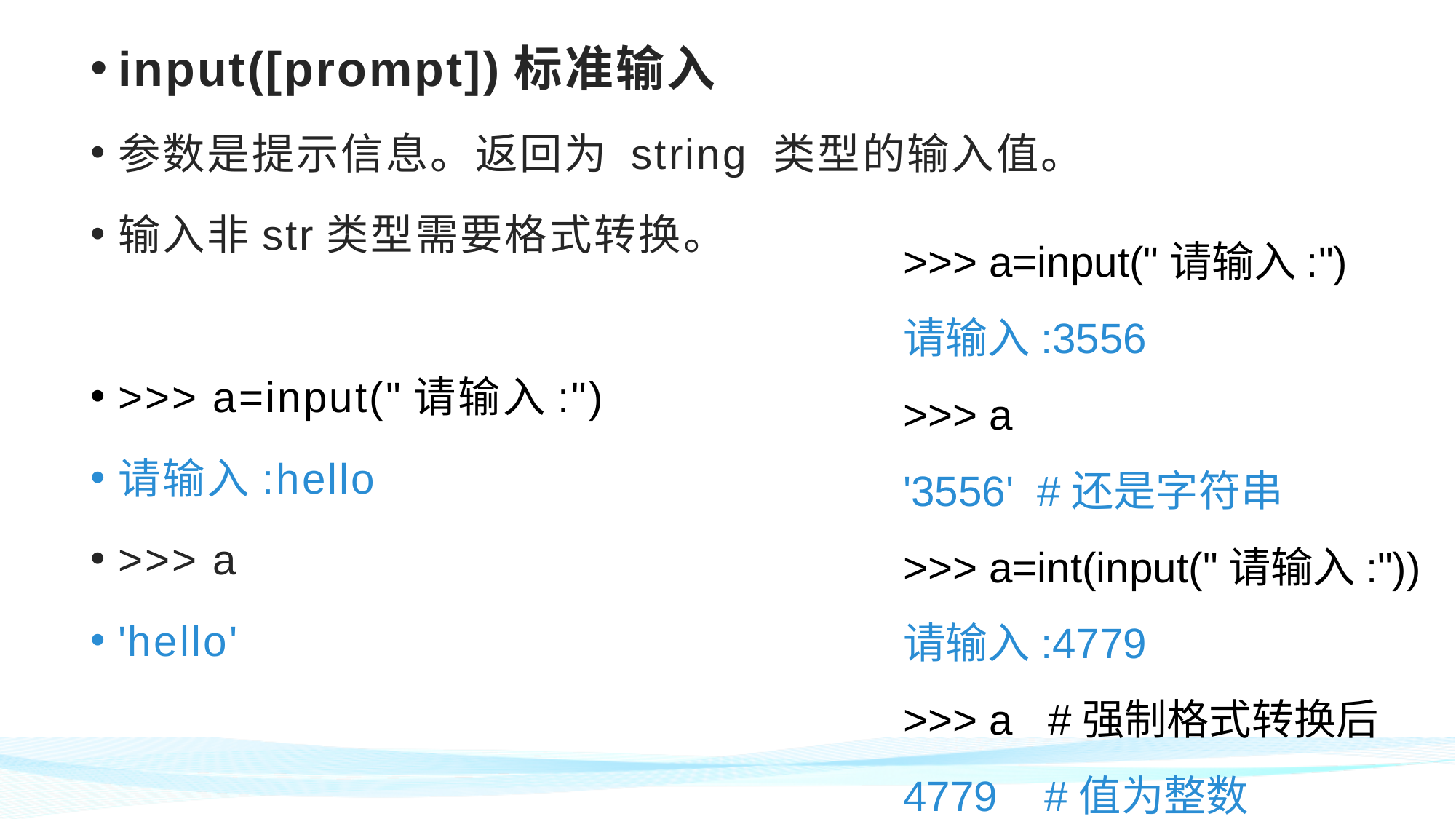

input([prompt])标准输入
参数是提示信息。返回为 string 类型的输入值。
输入非str类型需要格式转换。

>>> a=input("请输入:")
请输入:hello
>>> a
'hello'

>>> a=input("请输入:")
请输入:3556
>>> a
'3556'  #还是字符串
>>> a=int(input("请输入:"))
请输入:4779
>>> a   #强制格式转换后
4779    #值为整数